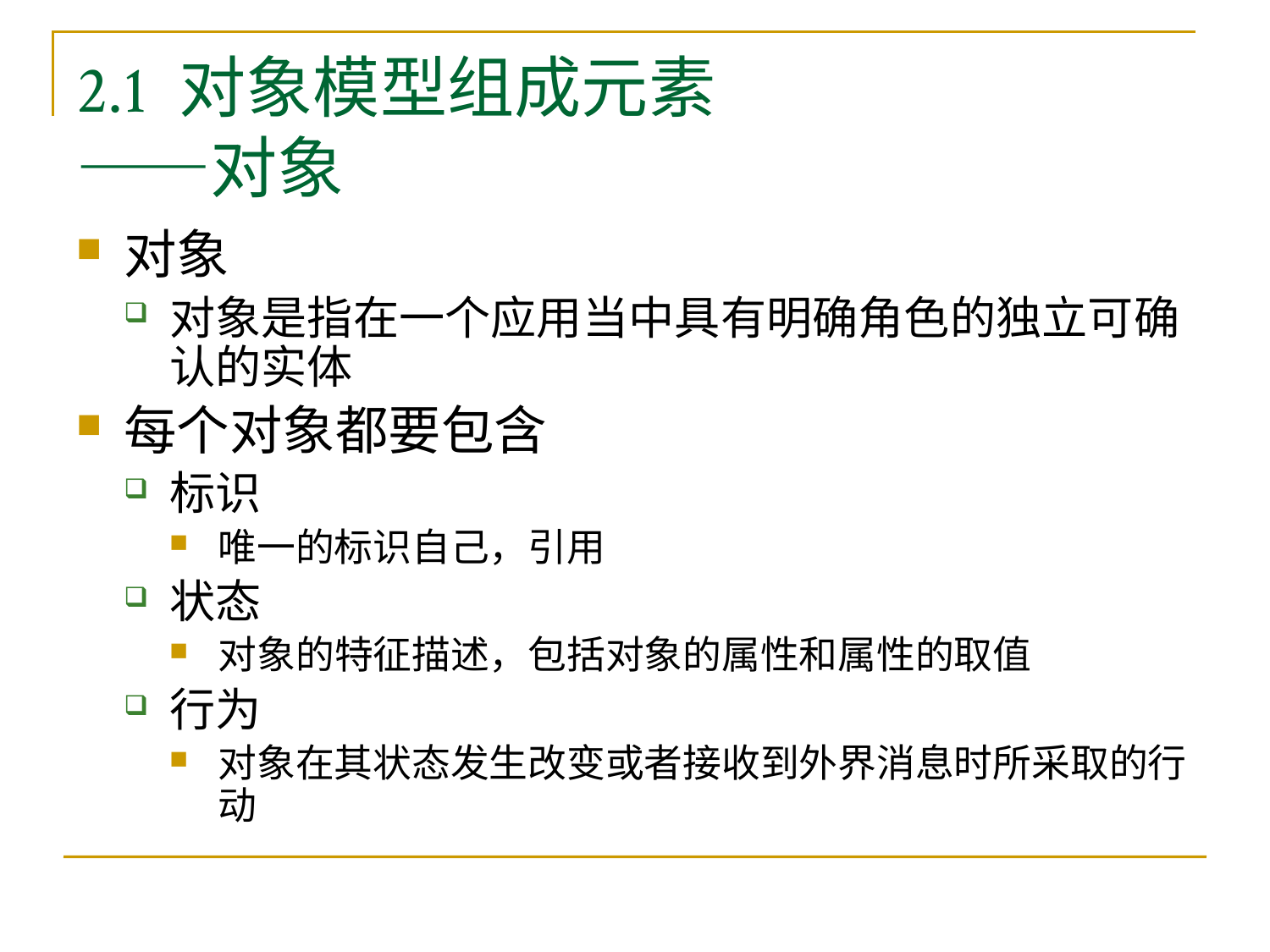

# 2.1 对象模型组成元素 ——对象
对象
对象是指在一个应用当中具有明确角色的独立可确认的实体
每个对象都要包含
标识
唯一的标识自己，引用
状态
对象的特征描述，包括对象的属性和属性的取值
行为
对象在其状态发生改变或者接收到外界消息时所采取的行动